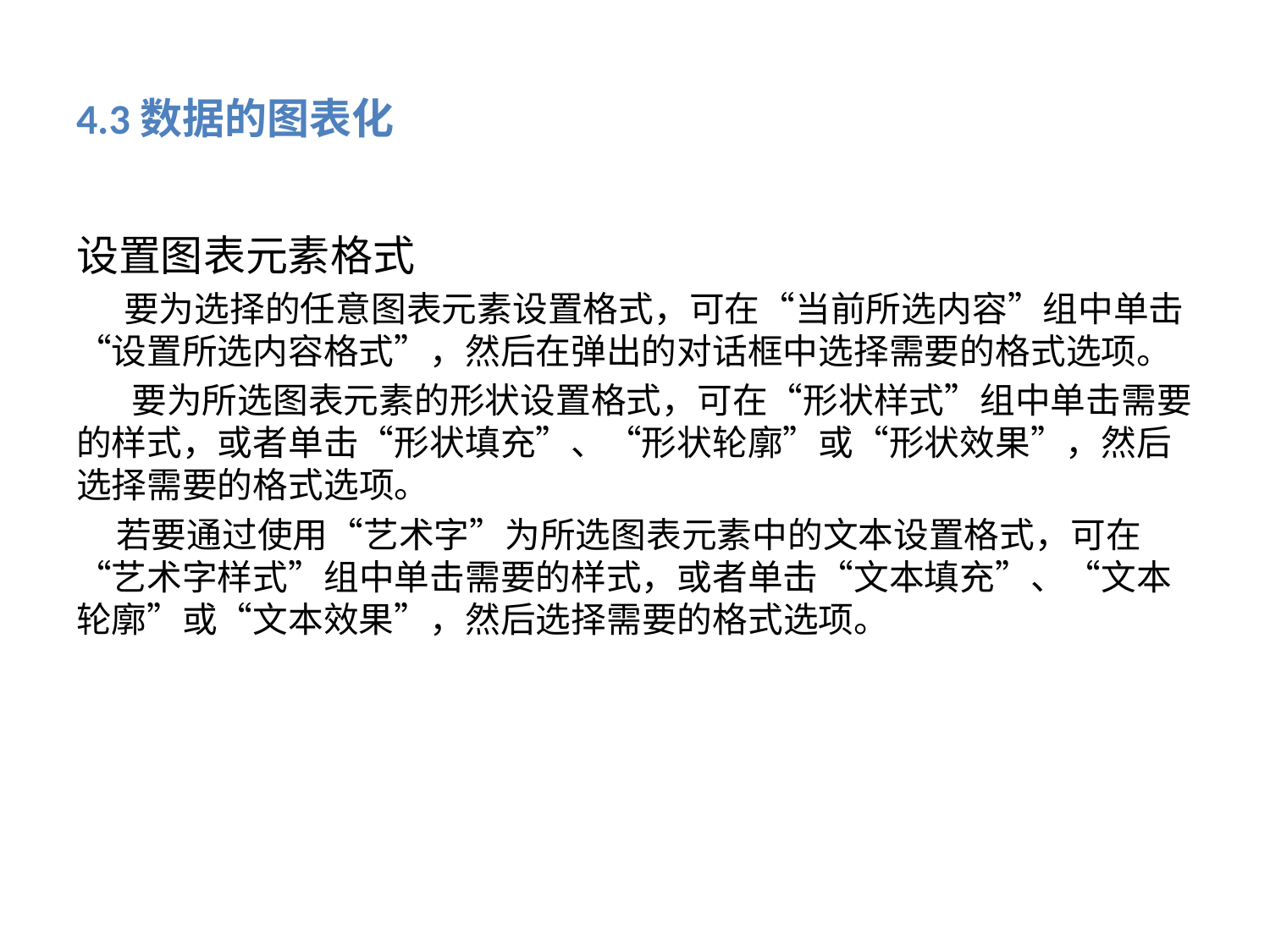

# 4.3数据的图表化
设置图表元素格式
     要为选择的任意图表元素设置格式，可在“当前所选内容”组中单击“设置所选内容格式”，然后在弹出的对话框中选择需要的格式选项。
      要为所选图表元素的形状设置格式，可在“形状样式”组中单击需要的样式，或者单击“形状填充”、“形状轮廓”或“形状效果”，然后选择需要的格式选项。
    若要通过使用“艺术字”为所选图表元素中的文本设置格式，可在“艺术字样式”组中单击需要的样式，或者单击“文本填充”、“文本轮廓”或“文本效果”，然后选择需要的格式选项。